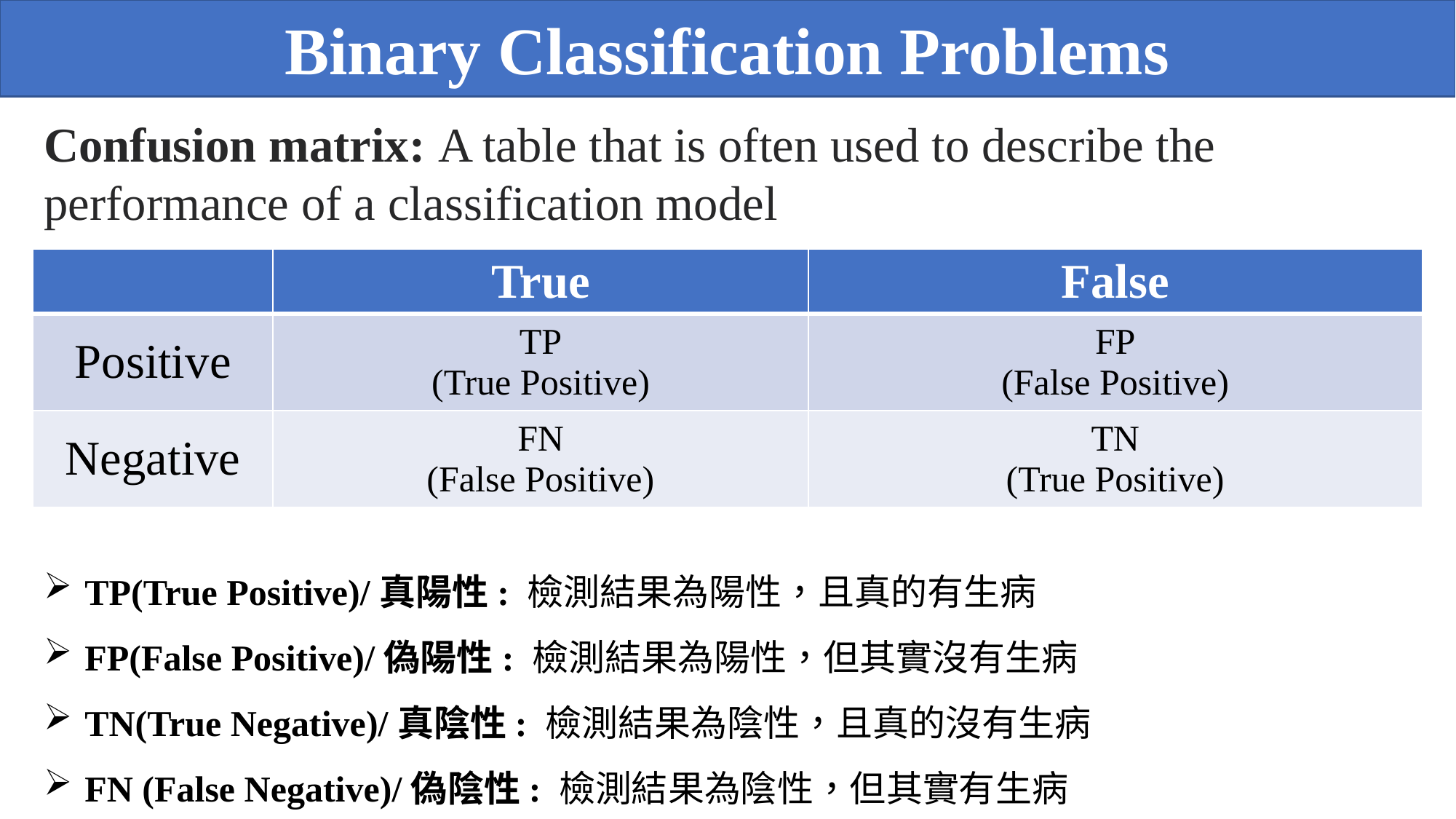

Binary Classification Problems
Confusion matrix: A table that is often used to describe the performance of a classification model
|  | True | False |
| --- | --- | --- |
| Positive | TP (True Positive) | FP (False Positive) |
| Negative | FN (False Positive) | TN (True Positive) |
TP(True Positive)/真陽性: 檢測結果為陽性，且真的有生病
FP(False Positive)/偽陽性: 檢測結果為陽性，但其實沒有生病
TN(True Negative)/真陰性: 檢測結果為陰性，且真的沒有生病
FN (False Negative)/偽陰性: 檢測結果為陰性，但其實有生病